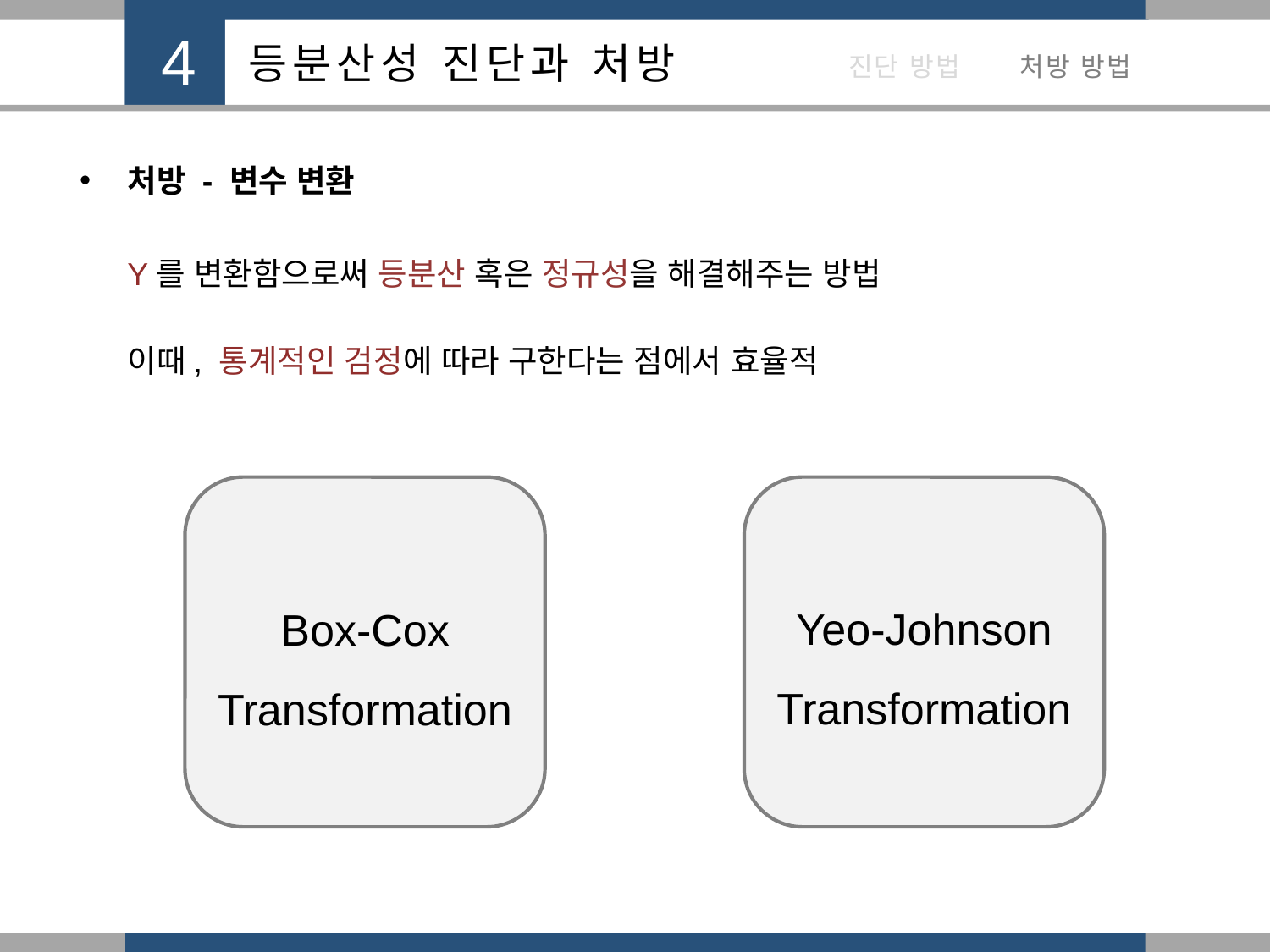

처방 - 변수 변환
Y를 변환함으로써 등분산 혹은 정규성을 해결해주는 방법
이때, 통계적인 검정에 따라 구한다는 점에서 효율적

Yeo-Johnson
Transformation
Box-Cox
Transformation